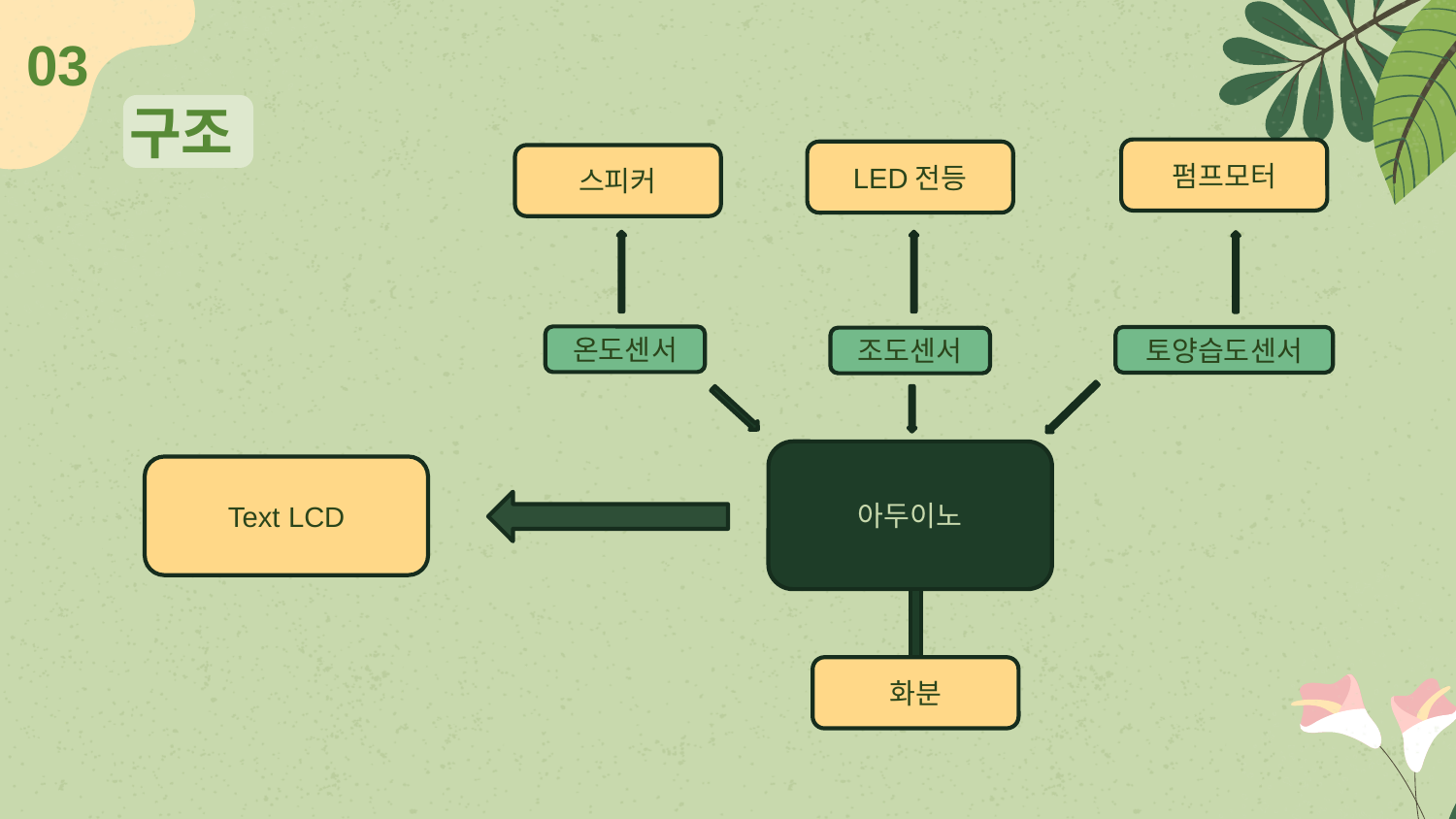

03
# 구조

펌프모터
LED전등
스피커

온도센서
토양습도센서
조도센서

아두이노
Text LCD

화분